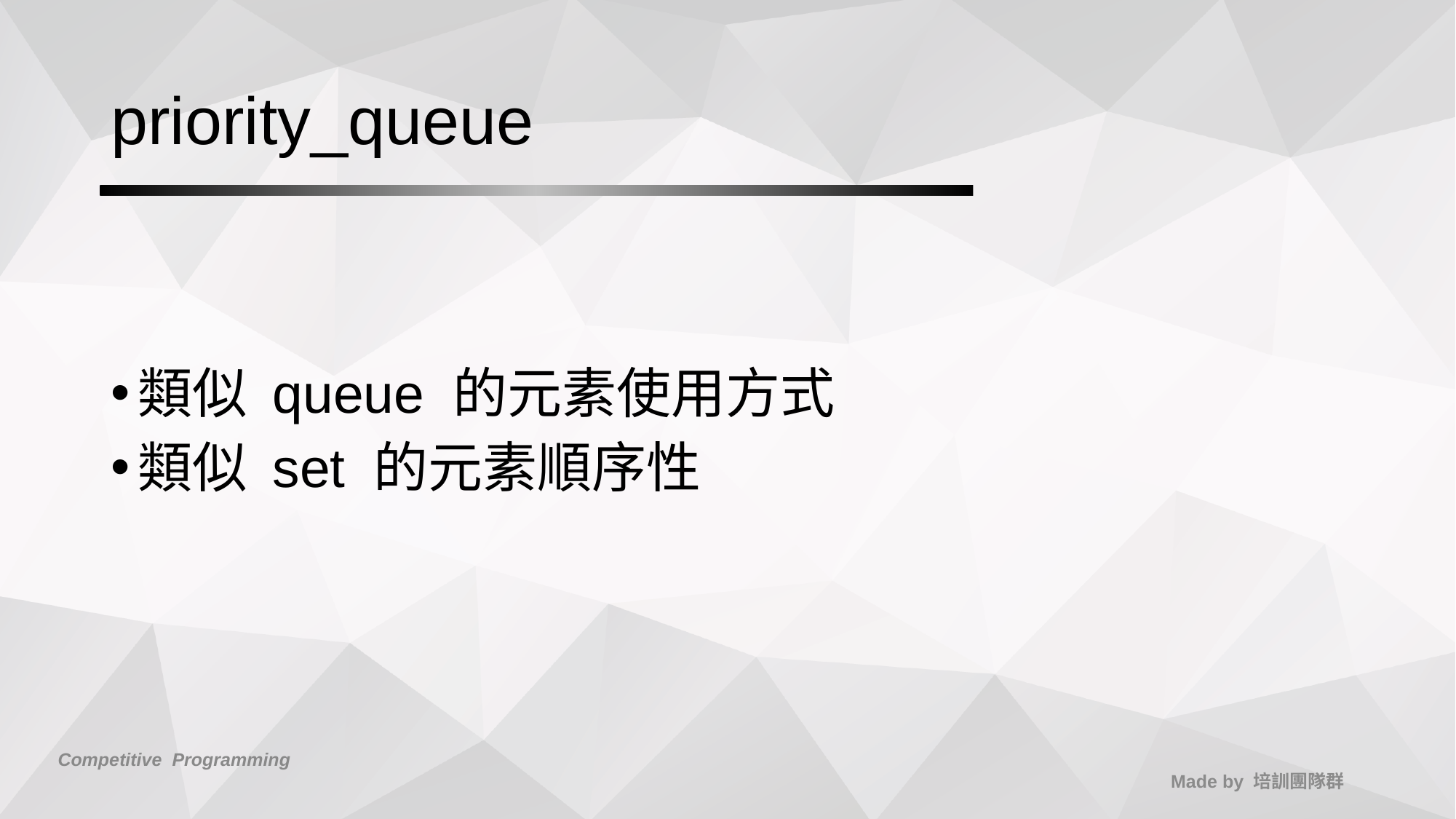

# priority_queue
類似 queue 的元素使用方式
類似 set 的元素順序性